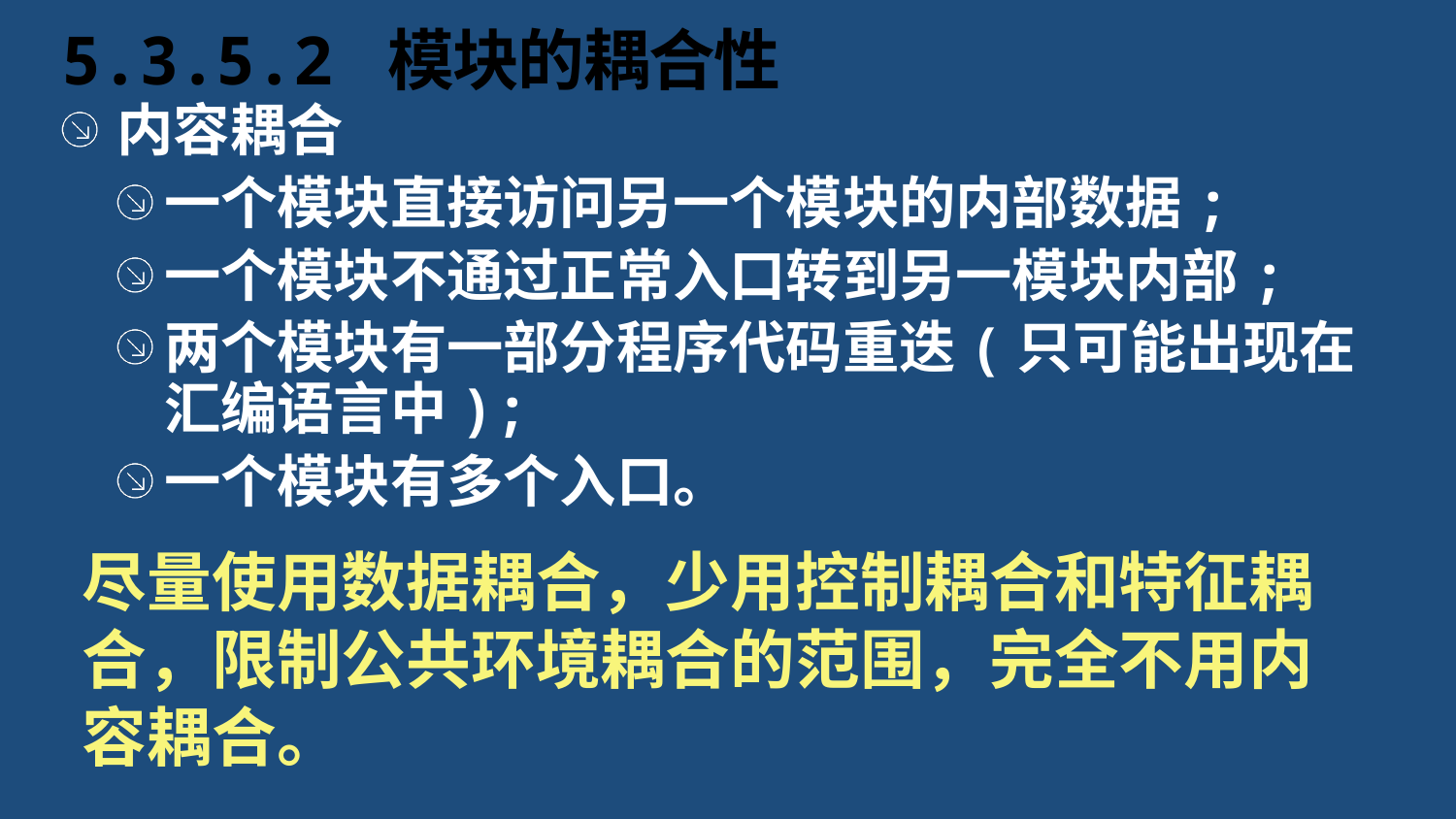

# 5.3.5.2 模块的耦合性
内容耦合
一个模块直接访问另一个模块的内部数据;
一个模块不通过正常入口转到另一模块内部;
两个模块有一部分程序代码重迭(只可能出现在汇编语言中);
一个模块有多个入口。
尽量使用数据耦合，少用控制耦合和特征耦合，限制公共环境耦合的范围，完全不用内容耦合。